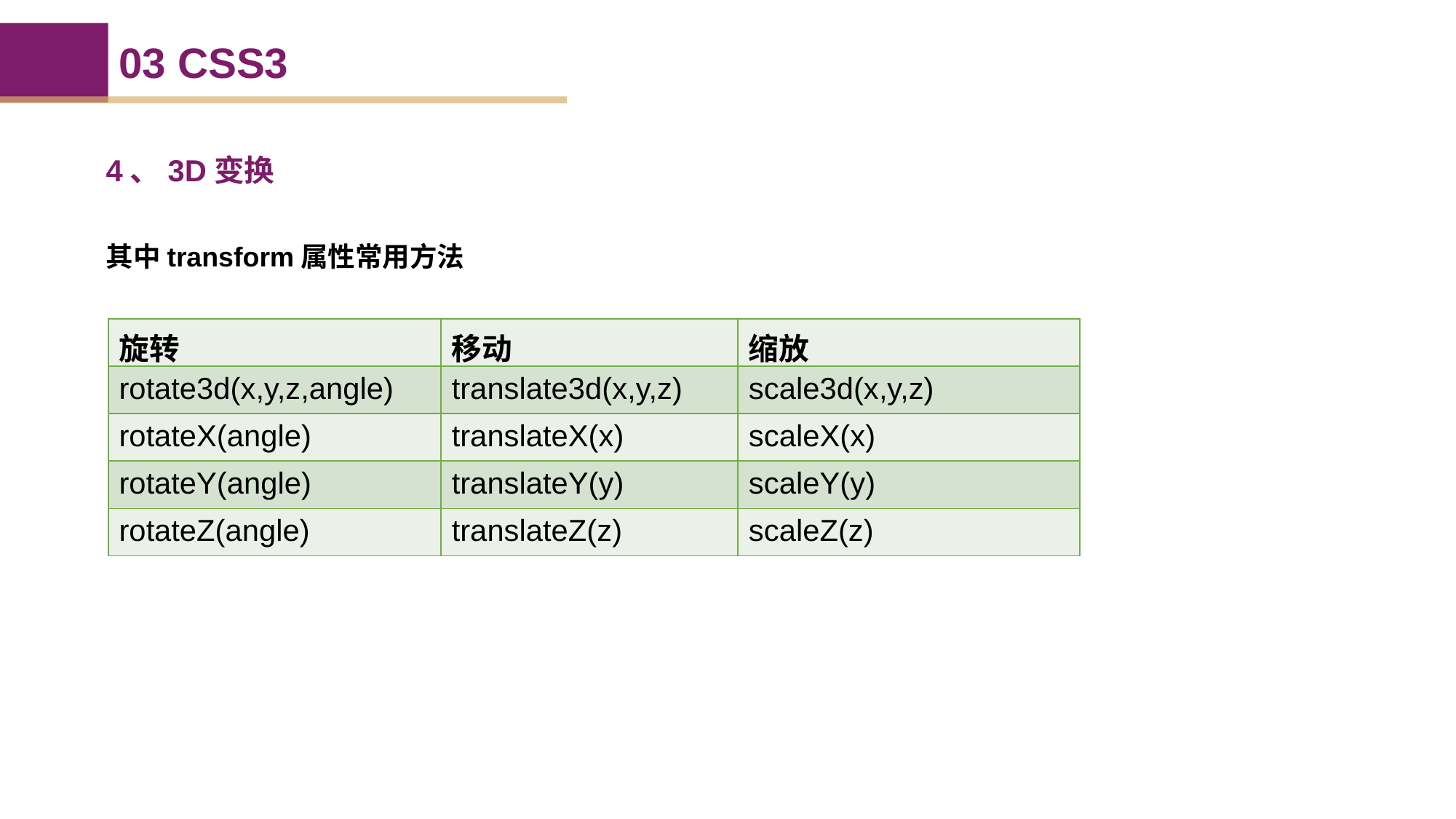

03 CSS3
4、3D变换
其中transform属性常用方法
| 旋转 | 移动 | 缩放 |
| --- | --- | --- |
| rotate3d(x,y,z,angle) | translate3d(x,y,z) | scale3d(x,y,z) |
| rotateX(angle) | translateX(x) | scaleX(x) |
| rotateY(angle) | translateY(y) | scaleY(y) |
| rotateZ(angle) | translateZ(z) | scaleZ(z) |
30